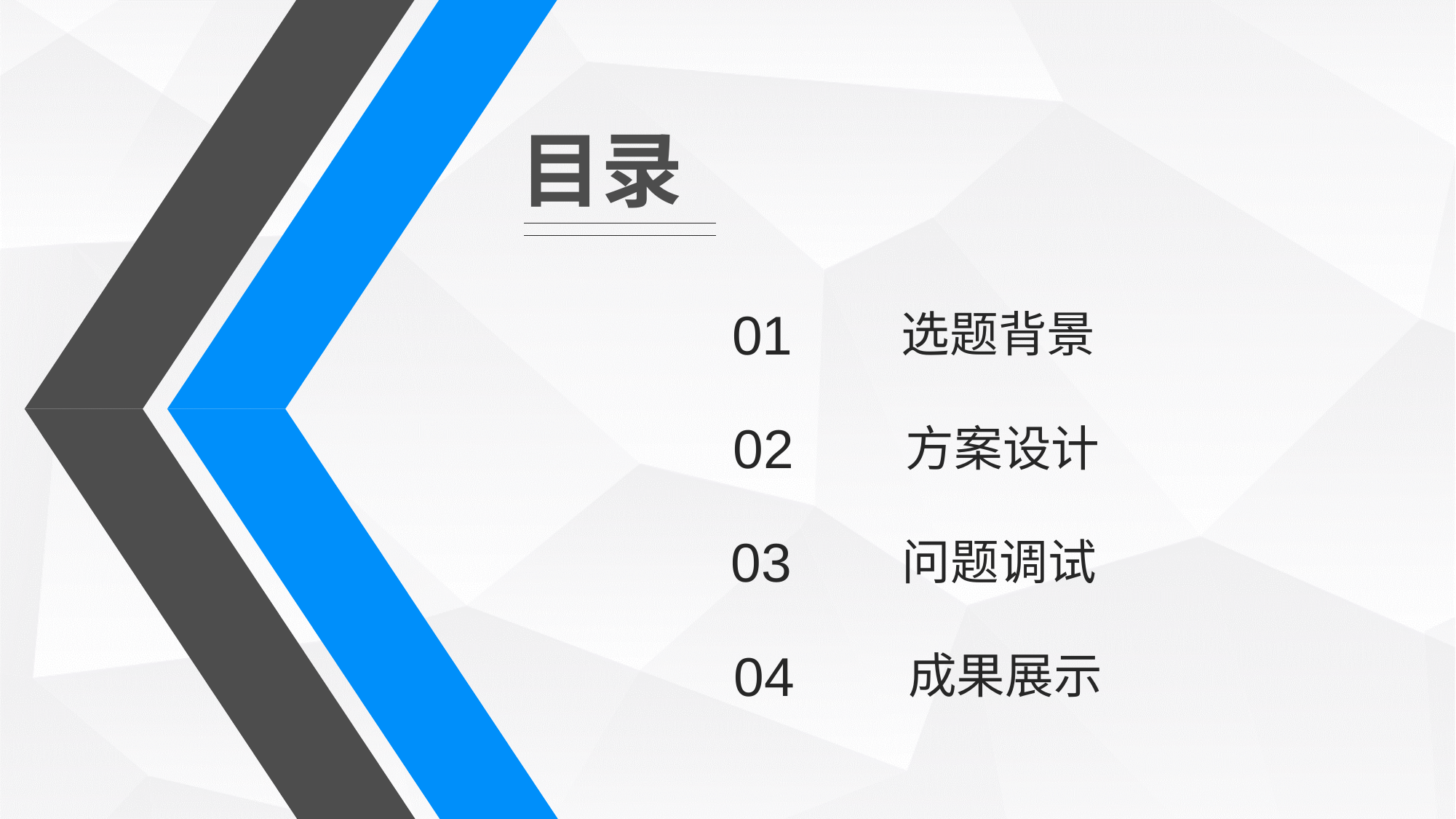

目录
01
选题背景
02

方案设计
03
问题调试
04
成果展示